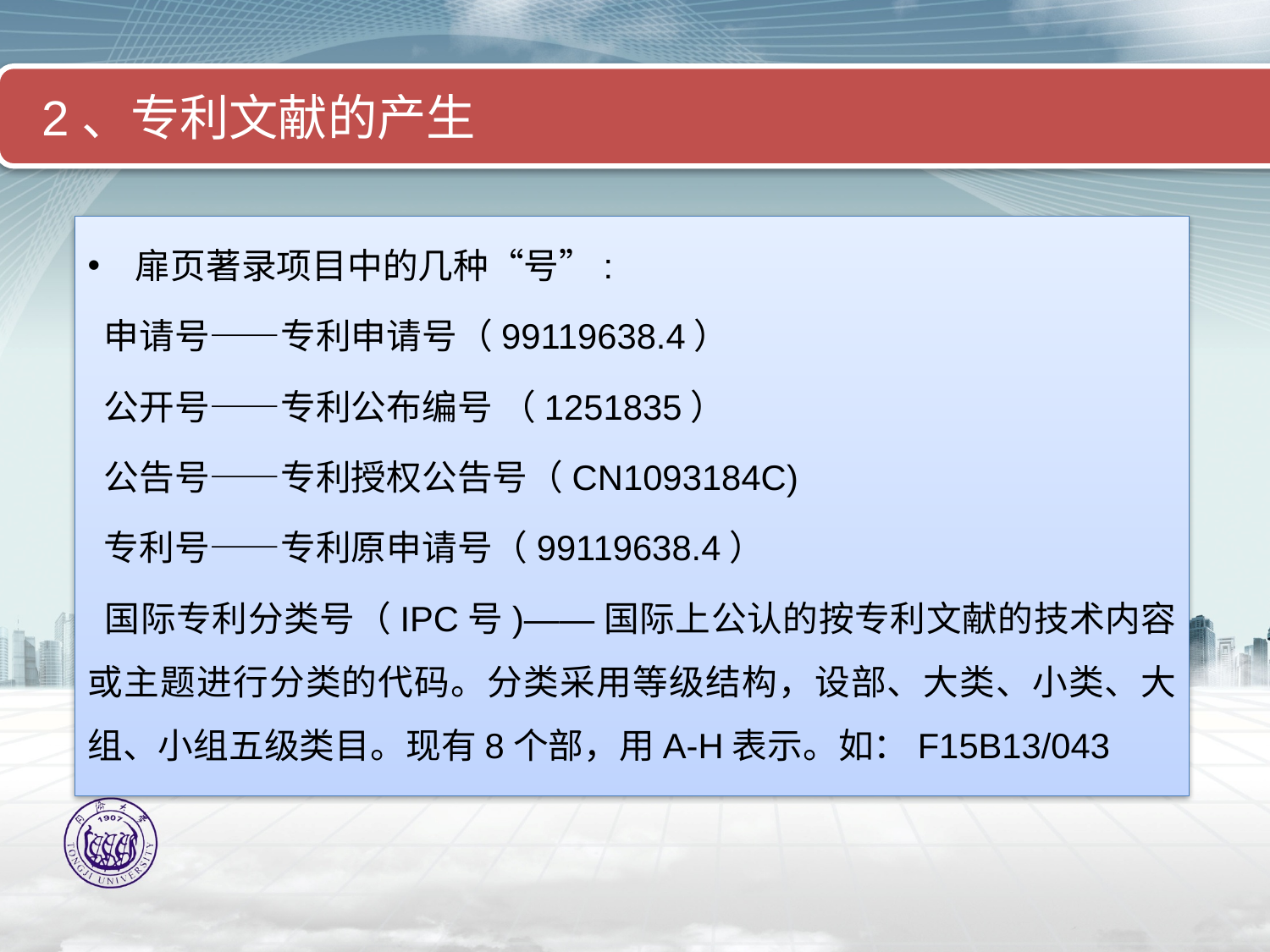

2、专利文献的产生
扉页著录项目中的几种“号”:
 申请号——专利申请号（99119638.4）
 公开号——专利公布编号 （1251835）
 公告号——专利授权公告号（CN1093184C)
 专利号——专利原申请号（99119638.4）
 国际专利分类号（IPC号)——国际上公认的按专利文献的技术内容或主题进行分类的代码。分类采用等级结构，设部、大类、小类、大组、小组五级类目。现有8个部，用A-H表示。如：F15B13/043